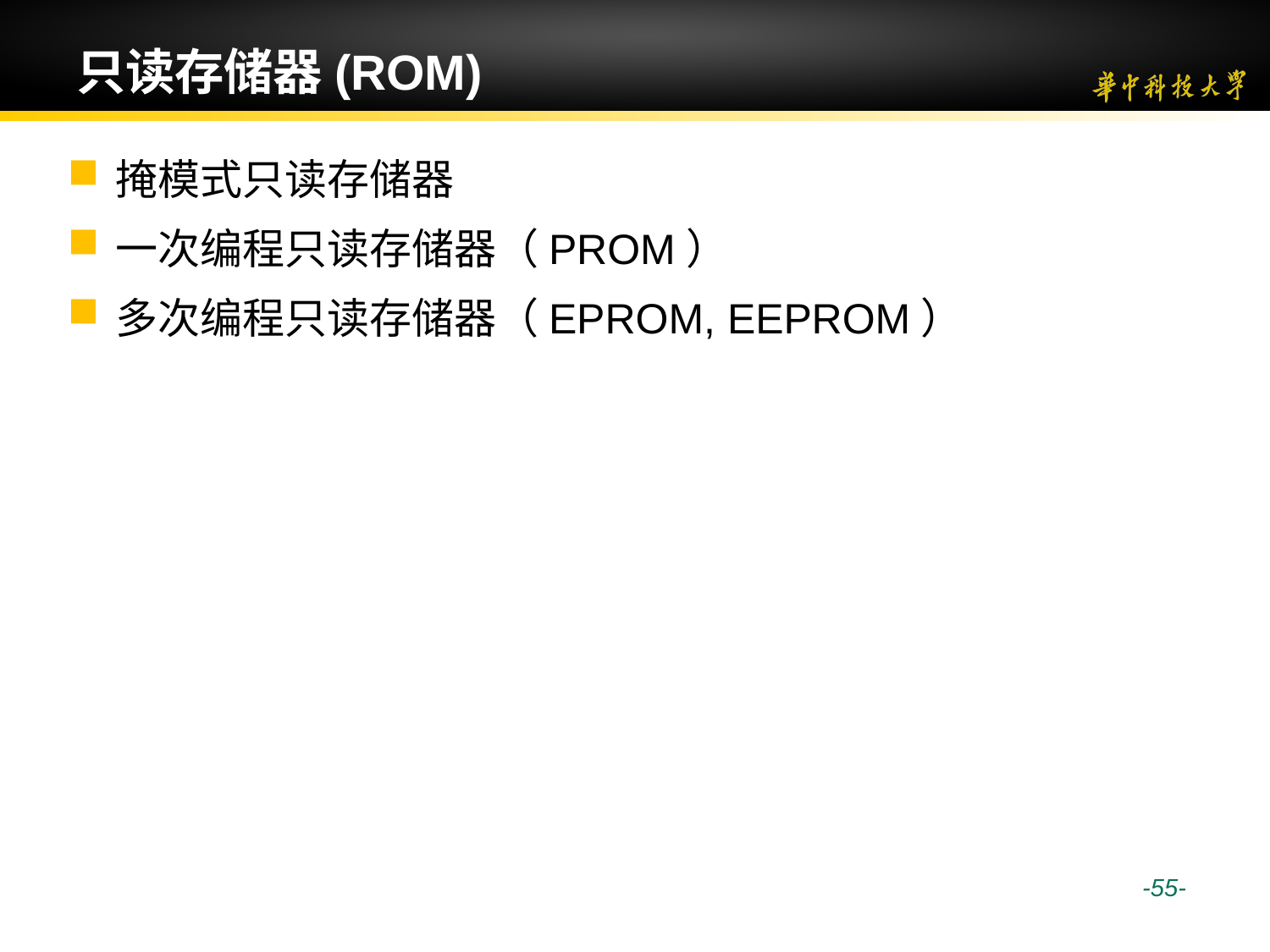

# 只读存储器(ROM)
掩模式只读存储器
一次编程只读存储器（PROM）
多次编程只读存储器（EPROM, EEPROM）

 -55-